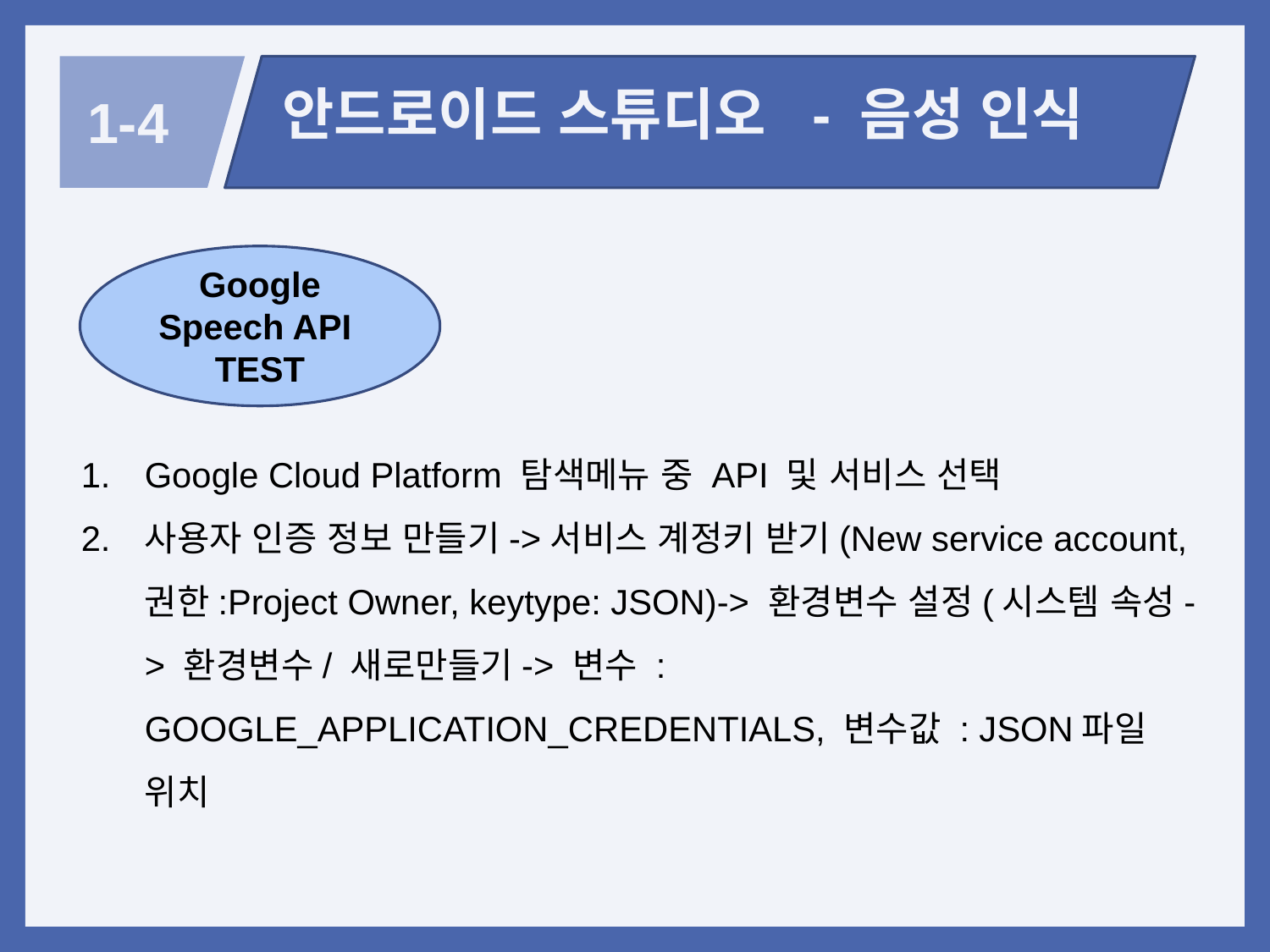

안드로이드 스튜디오  - 음성 인식
1-4
Google
Speech API
TEST
Google Cloud Platform 탐색메뉴 중 API 및 서비스 선택
사용자 인증 정보 만들기->서비스 계정키 받기(New service account, 권한:Project Owner, keytype: JSON)-> 환경변수 설정(시스템 속성-> 환경변수/ 새로만들기-> 변수 : GOOGLE_APPLICATION_CREDENTIALS, 변수값 : JSON파일 위치